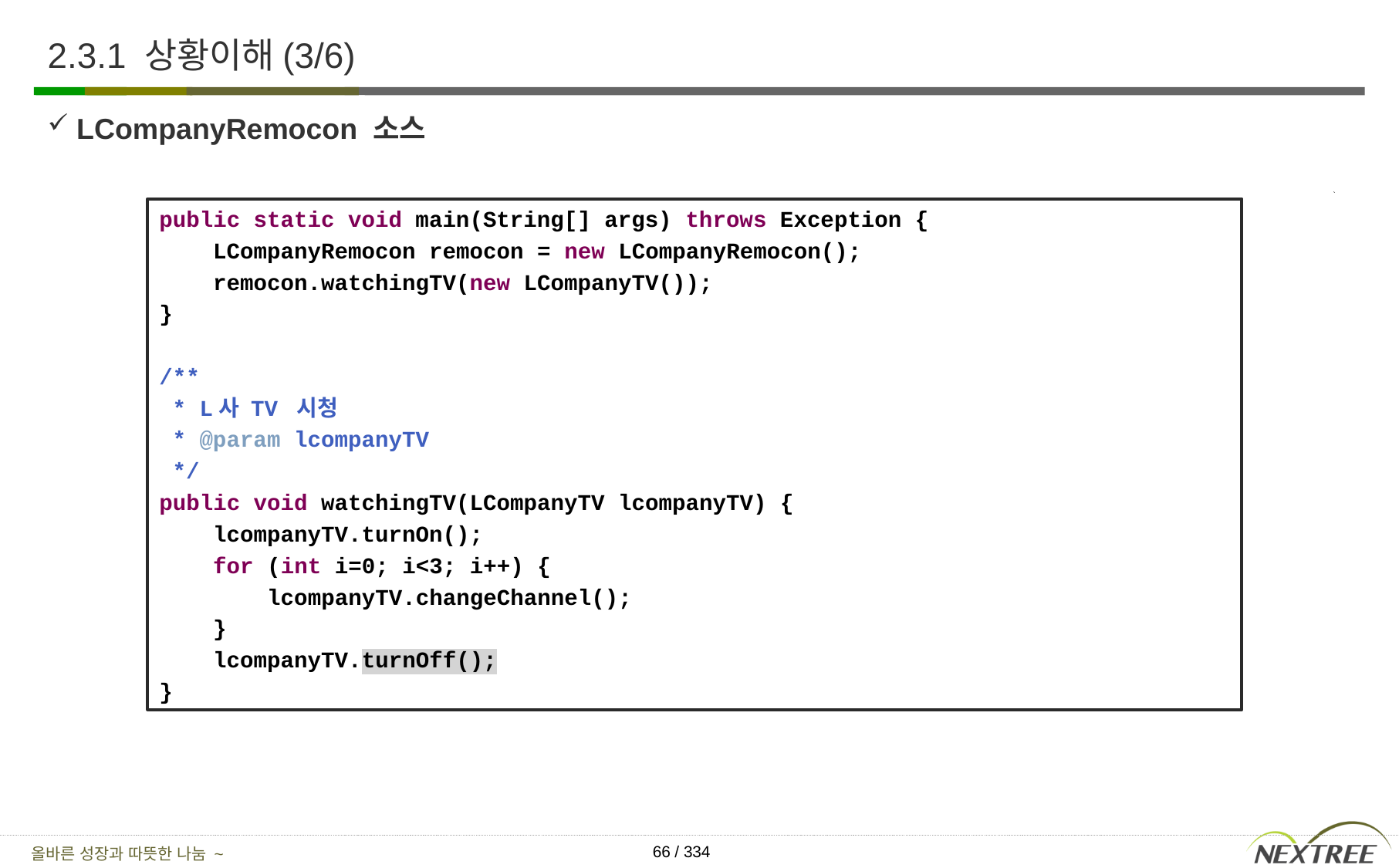

# 2.3.1 상황이해(3/6)
LCompanyRemocon 소스
public static void main(String[] args) throws Exception {
    LCompanyRemocon remocon = new LCompanyRemocon();
    remocon.watchingTV(new LCompanyTV());
}

/**
 * L사 TV 시청
 * @param lcompanyTV
 */
public void watchingTV(LCompanyTV lcompanyTV) {
    lcompanyTV.turnOn();
    for (int i=0; i<3; i++) {
        lcompanyTV.changeChannel();
    }
    lcompanyTV.turnOff();
}